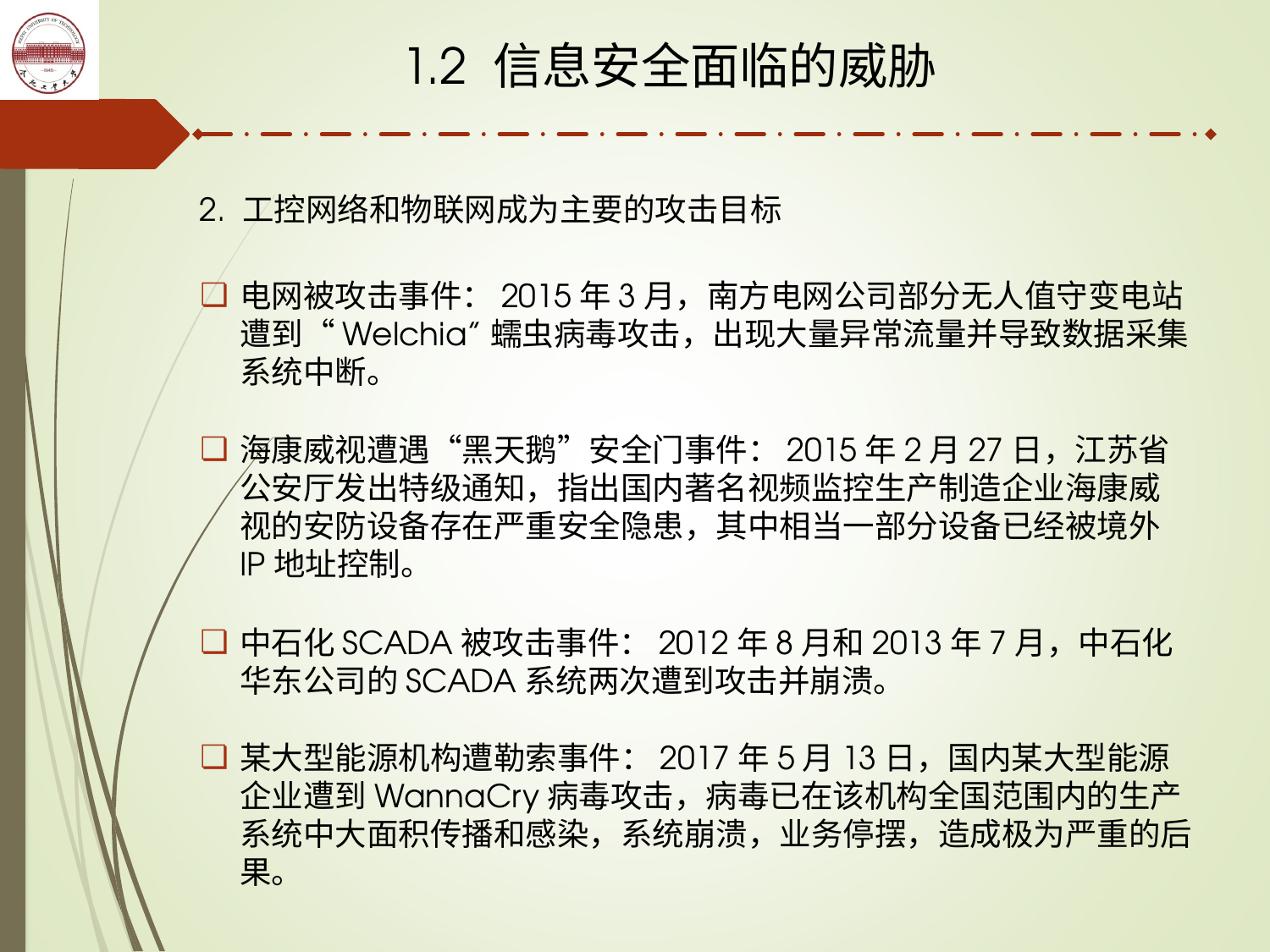

1.2 信息安全面临的威胁
2. 工控网络和物联网成为主要的攻击目标
电网被攻击事件：2015年3月，南方电网公司部分无人值守变电站遭到“Welchia”蠕虫病毒攻击，出现大量异常流量并导致数据采集系统中断。
海康威视遭遇“黑天鹅”安全门事件：2015年2月27日，江苏省公安厅发出特级通知，指出国内著名视频监控生产制造企业海康威视的安防设备存在严重安全隐患，其中相当一部分设备已经被境外IP地址控制。
中石化SCADA被攻击事件：2012年8月和2013年7月，中石化华东公司的SCADA系统两次遭到攻击并崩溃。
某大型能源机构遭勒索事件：2017年5月13日，国内某大型能源企业遭到WannaCry病毒攻击，病毒已在该机构全国范围内的生产系统中大面积传播和感染，系统崩溃，业务停摆，造成极为严重的后果。